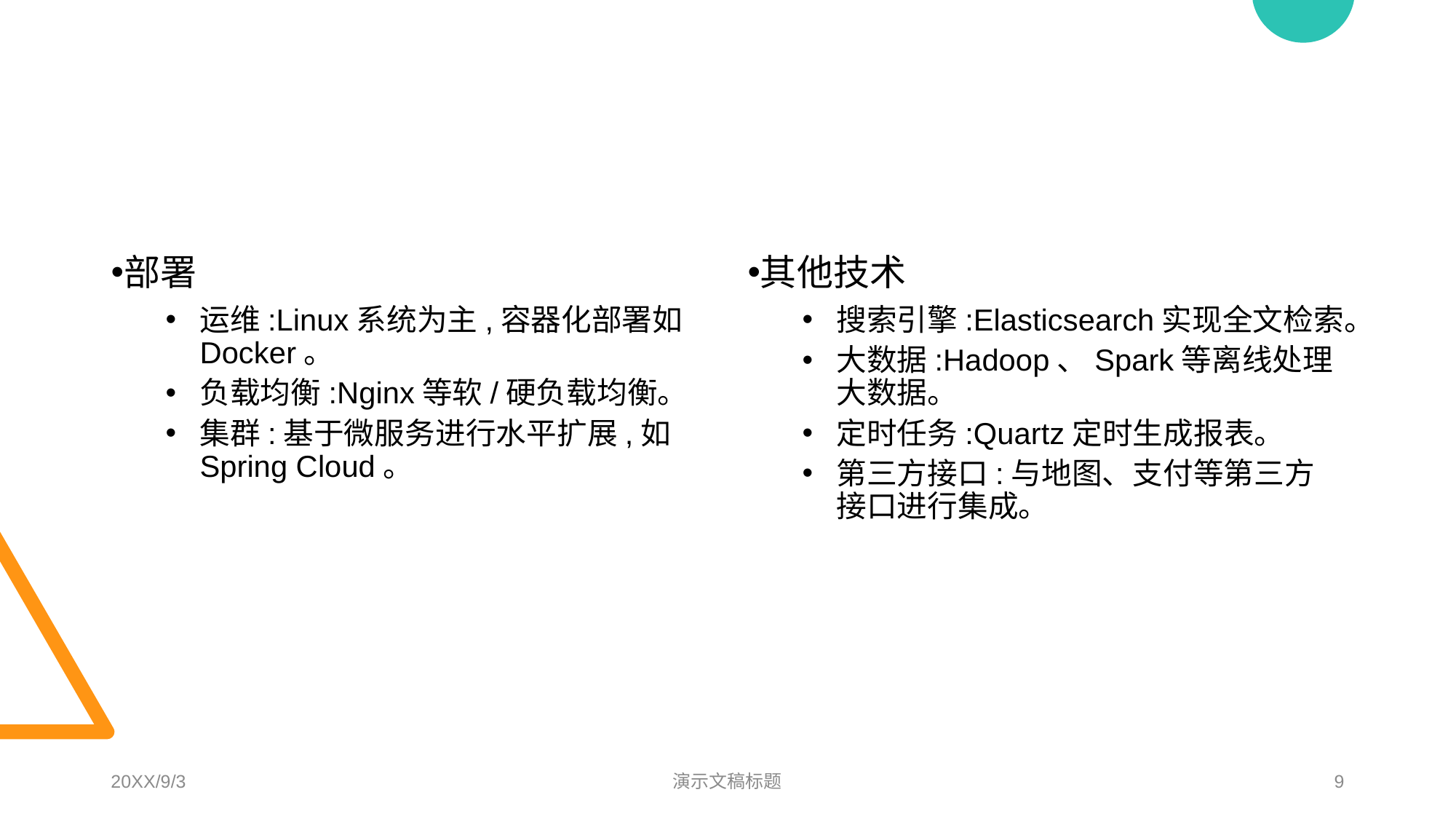

#
部署
其他技术
运维:Linux系统为主,容器化部署如Docker。
负载均衡:Nginx等软/硬负载均衡。
集群:基于微服务进行水平扩展,如Spring Cloud。
搜索引擎:Elasticsearch实现全文检索。
大数据:Hadoop、Spark等离线处理大数据。
定时任务:Quartz定时生成报表。
第三方接口:与地图、支付等第三方接口进行集成。
20XX/9/3
演示文稿标题
9